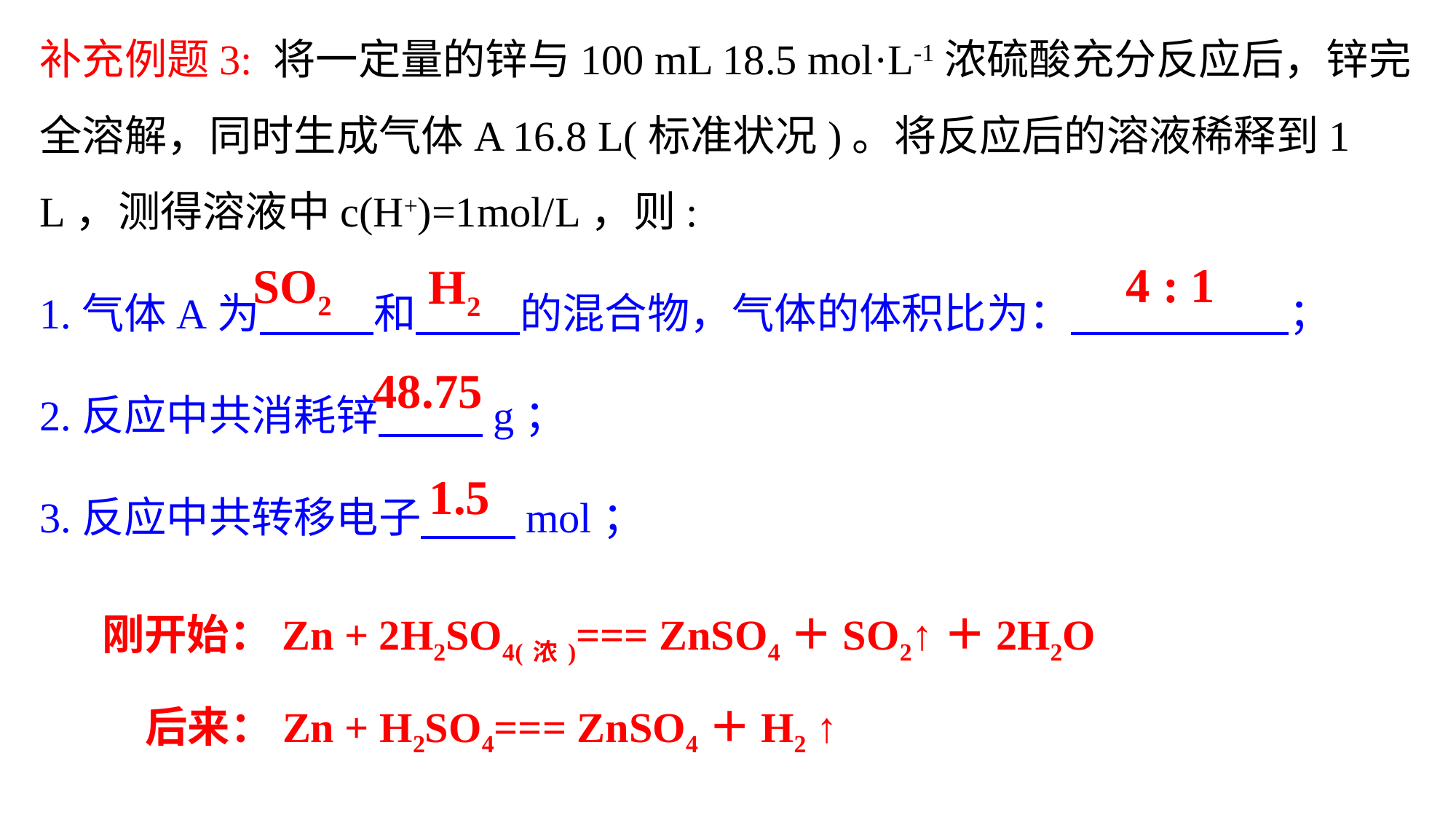

补充例题3: 将一定量的锌与100 mL 18.5 mol·L-1浓硫酸充分反应后，锌完全溶解，同时生成气体A 16.8 L(标准状况)。将反应后的溶液稀释到1 L，测得溶液中c(H+)=1mol/L，则:
1.气体A为            和           的混合物，气体的体积比为：                       ；
2.反应中共消耗锌           g；
3.反应中共转移电子          mol；
4 : 1
SO2
H2
48.75
1.5
刚开始：Zn + 2H2SO4(浓)=== ZnSO4＋SO2↑＋2H2O
后来：Zn + H2SO4=== ZnSO4＋H2 ↑